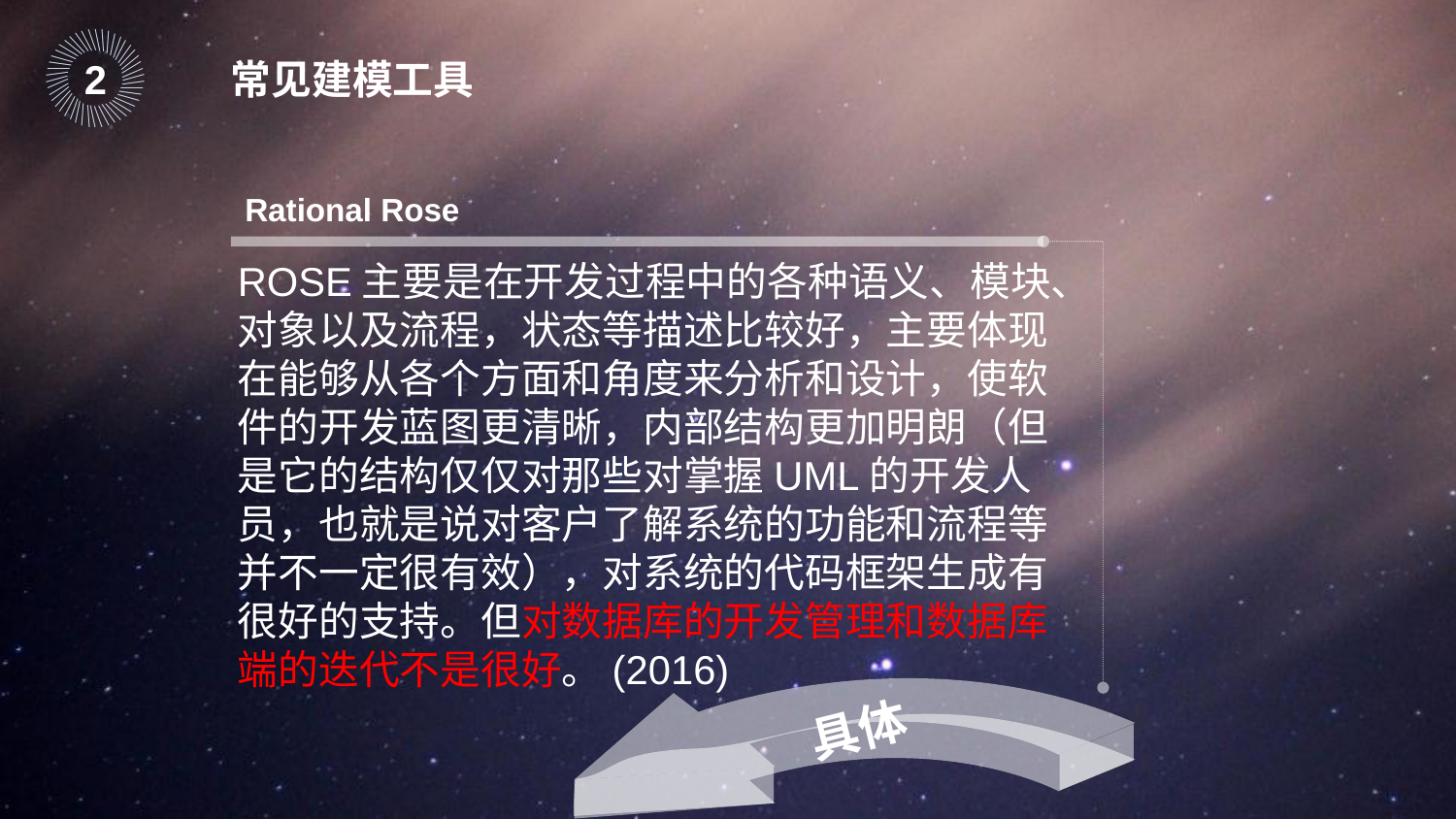

｜
｜
｜
｜
｜
｜
｜
｜
｜
｜
｜
｜
｜
｜
｜
｜
｜
｜
｜
｜
｜
｜
｜
｜
｜
｜
｜
｜
｜
｜
｜
｜
｜
｜
｜
｜
｜
｜
｜
｜
｜
｜
｜
｜
｜
｜
2
常见建模工具
Rational Rose

ROSE主要是在开发过程中的各种语义、模块、对象以及流程，状态等描述比较好，主要体现在能够从各个方面和角度来分析和设计，使软件的开发蓝图更清晰，内部结构更加明朗（但是它的结构仅仅对那些对掌握UML的开发人员，也就是说对客户了解系统的功能和流程等并不一定很有效），对系统的代码框架生成有很好的支持。但对数据库的开发管理和数据库端的迭代不是很好。(2016)

具体